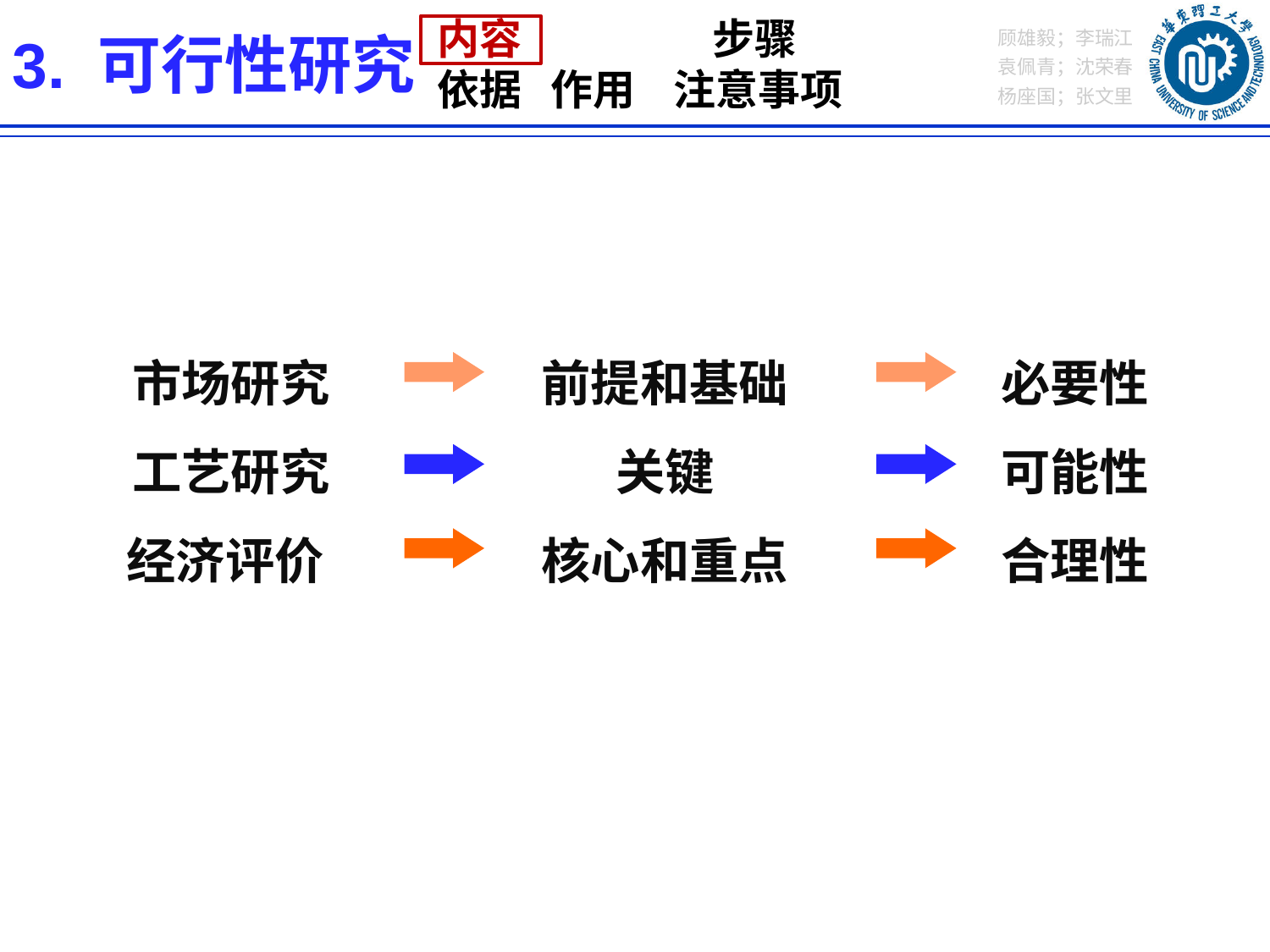

内容                    步骤
依据   作用    注意事项

3. 可行性研究
前提和基础
关键
核心和重点
必要性
可能性
合理性
市场研究
工艺研究
经济评价